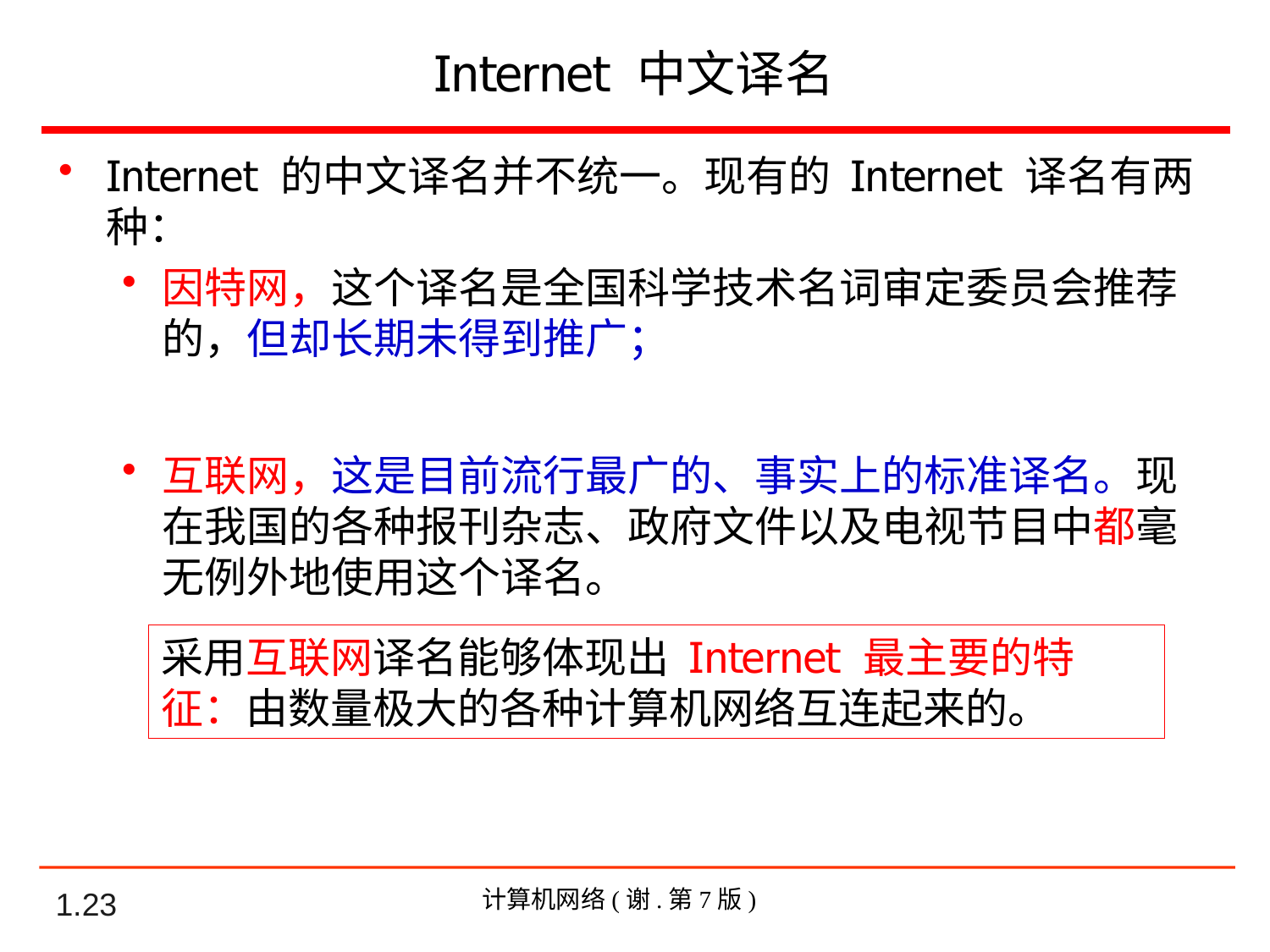

# Internet 中文译名
Internet 的中文译名并不统一。现有的 Internet 译名有两种：
因特网，这个译名是全国科学技术名词审定委员会推荐的，但却长期未得到推广；

互联网，这是目前流行最广的、事实上的标准译名。现在我国的各种报刊杂志、政府文件以及电视节目中都毫无例外地使用这个译名。
采用互联网译名能够体现出 Internet 最主要的特征：由数量极大的各种计算机网络互连起来的。